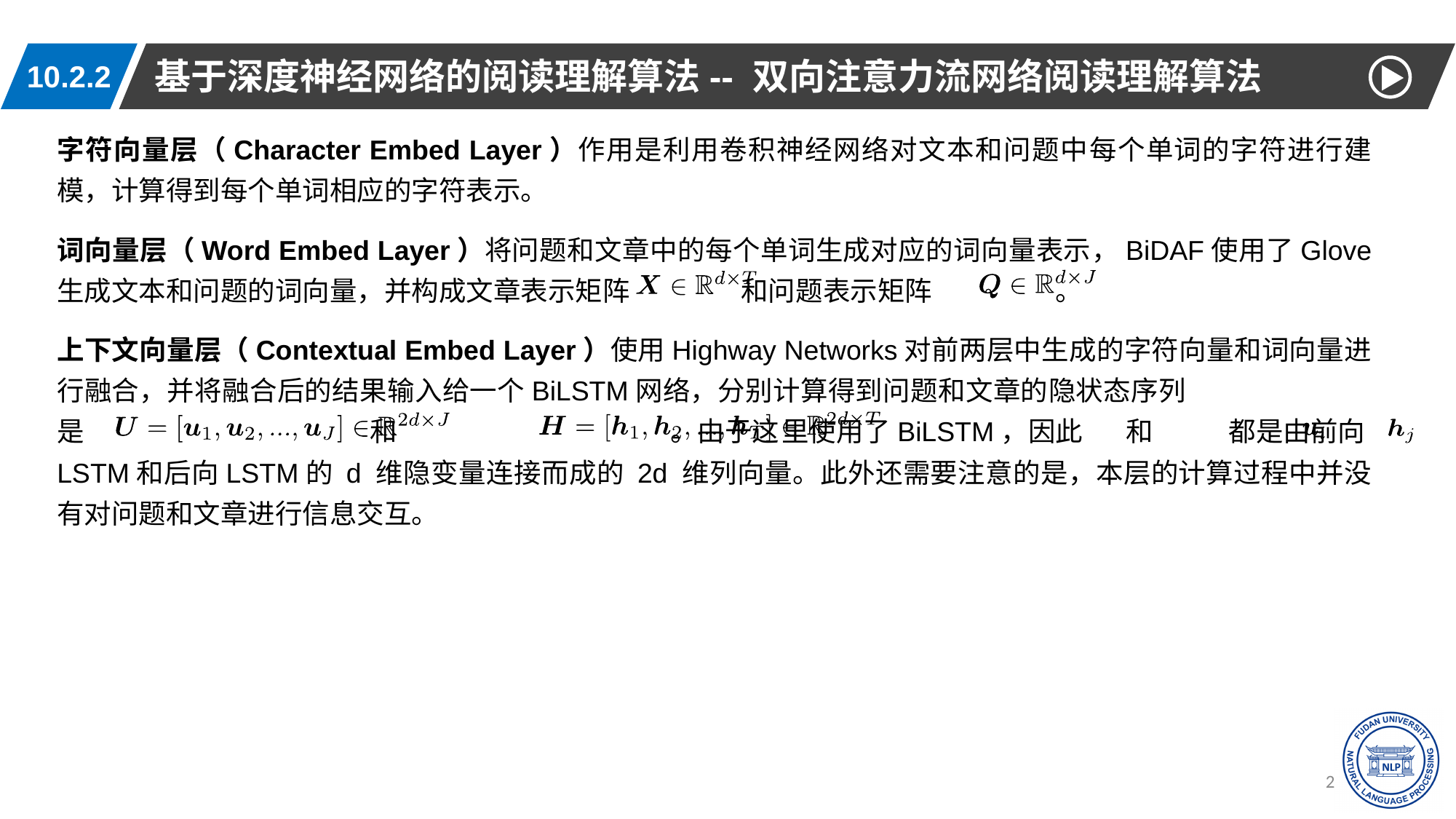

基于深度神经网络的阅读理解算法-- 双向注意力流网络阅读理解算法
10.2.2

字符向量层（Character Embed Layer）作用是利用卷积神经网络对文本和问题中每个单词的字符进行建模，计算得到每个单词相应的字符表示。
词向量层（Word Embed Layer）将问题和文章中的每个单词生成对应的词向量表示，BiDAF使用了Glove 生成文本和问题的词向量，并构成文章表示矩阵                  和问题表示矩阵                    。
上下文向量层（Contextual Embed Layer）使用Highway Networks对前两层中生成的字符向量和词向量进行融合，并将融合后的结果输入给一个BiLSTM网络，分别计算得到问题和文章的隐状态序列                              是                                              和                                            。由于这里使用了BiLSTM，因此       和            都是由前向LSTM和后向LSTM的 d 维隐变量连接而成的 2d 维列向量。此外还需要注意的是，本层的计算过程中并没有对问题和文章进行信息交互。

23